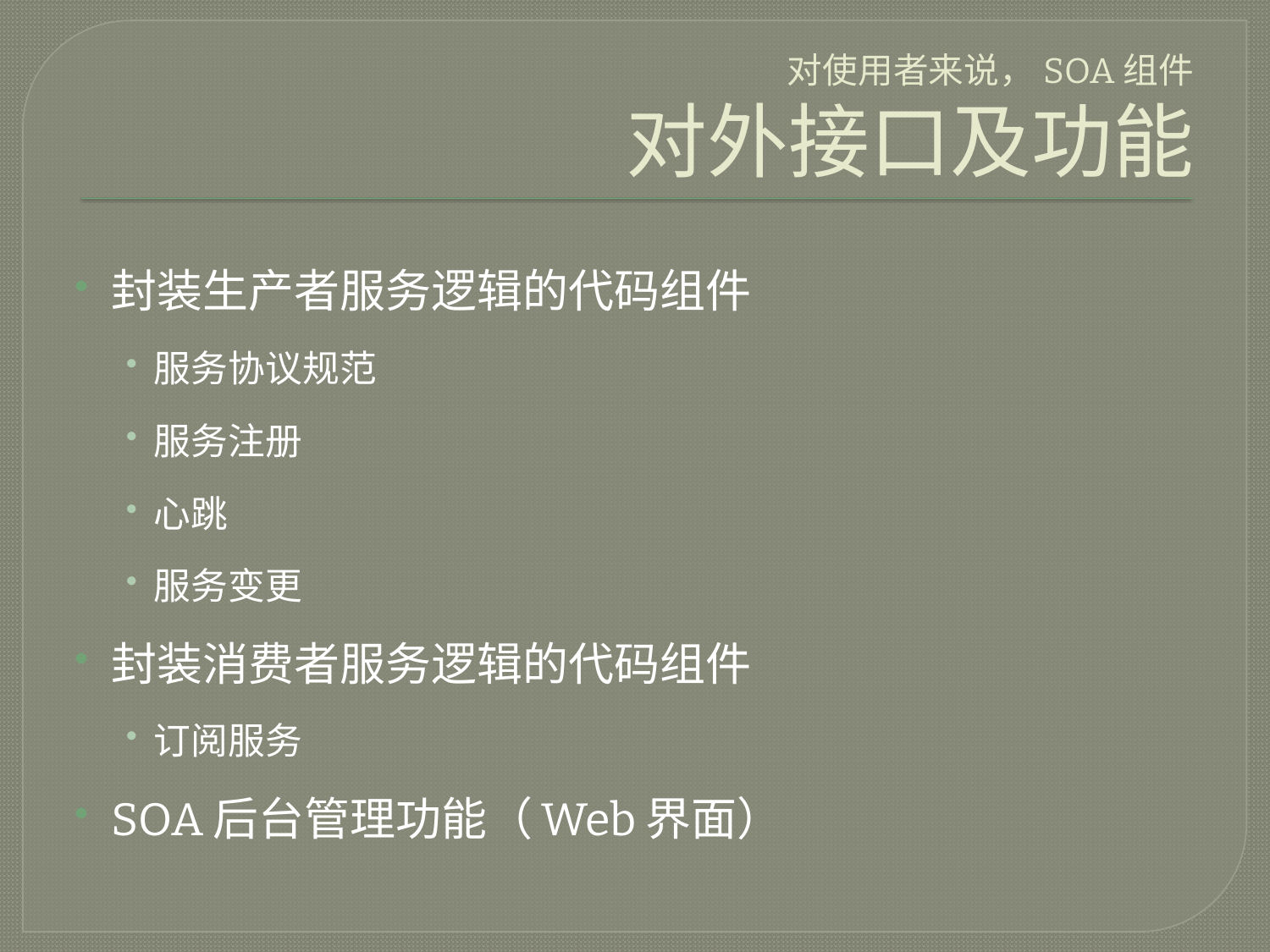

# 对使用者来说，SOA组件 对外接口及功能
封装生产者服务逻辑的代码组件
服务协议规范
服务注册
心跳
服务变更
封装消费者服务逻辑的代码组件
订阅服务
SOA后台管理功能（Web界面）